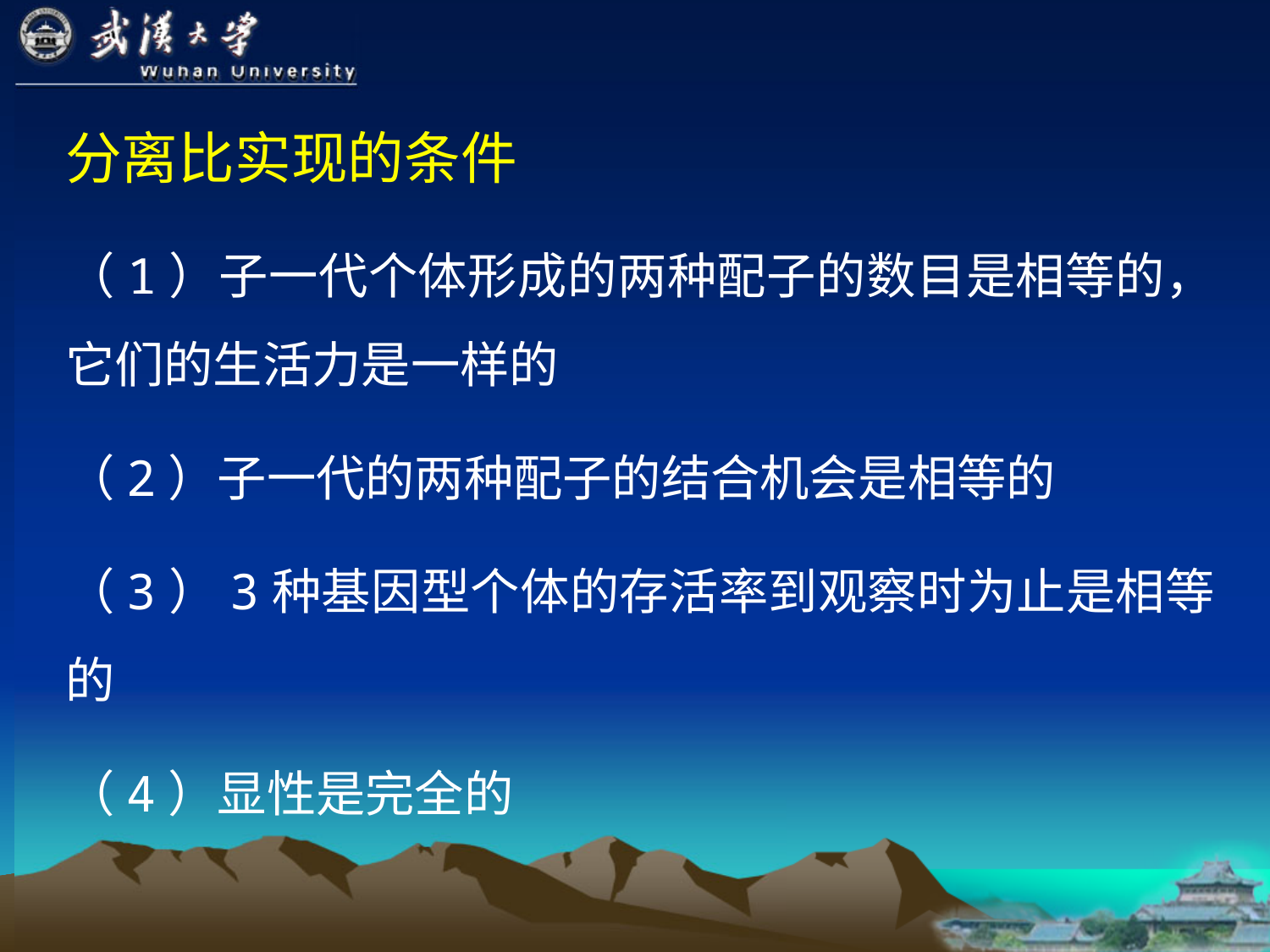

分离比实现的条件
（1）子一代个体形成的两种配子的数目是相等的，它们的生活力是一样的
（2）子一代的两种配子的结合机会是相等的
（3）3种基因型个体的存活率到观察时为止是相等的
（4）显性是完全的